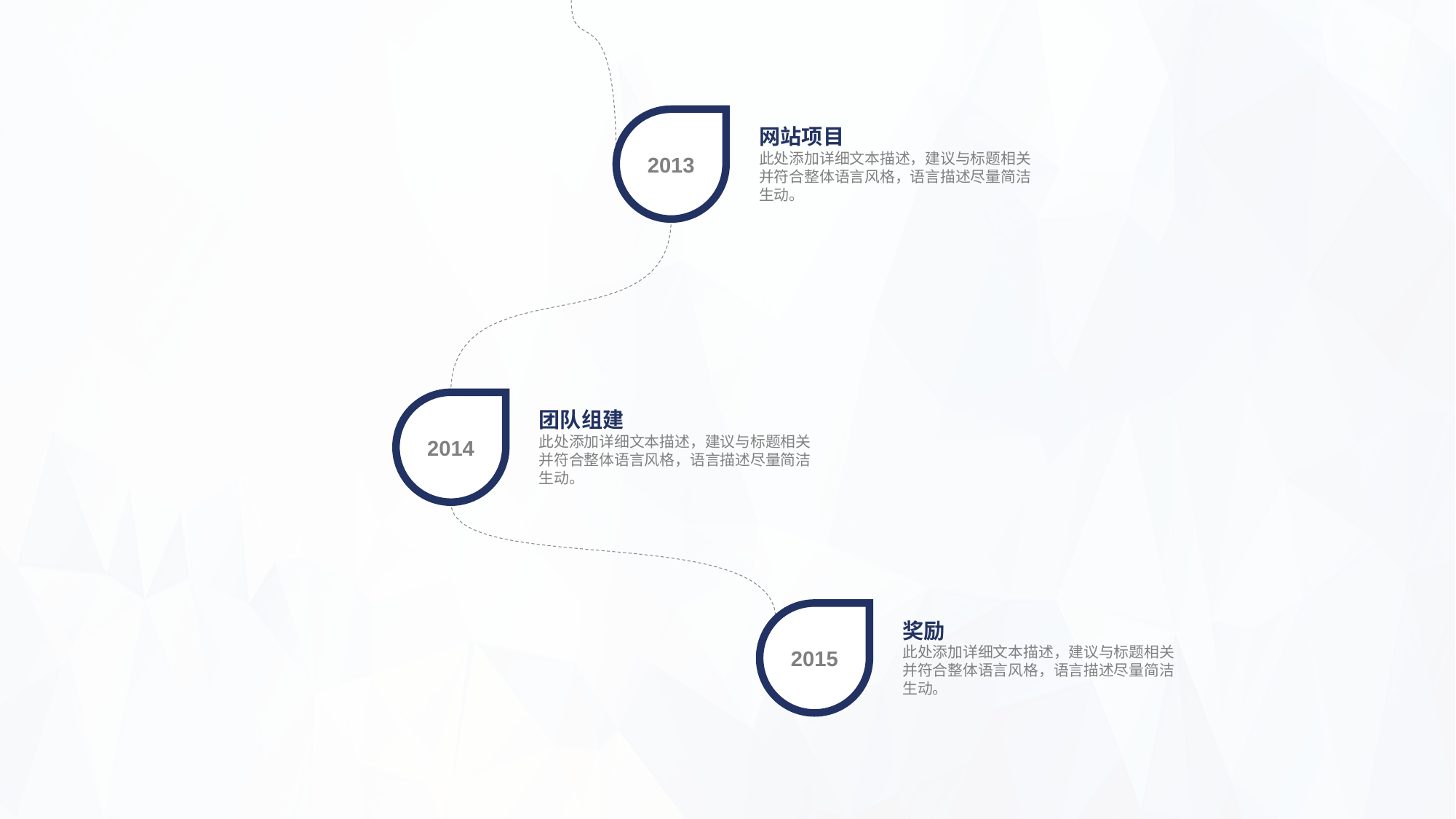

2013
网站项目
此处添加详细文本描述，建议与标题相关并符合整体语言风格，语言描述尽量简洁生动。
2014
团队组建
此处添加详细文本描述，建议与标题相关并符合整体语言风格，语言描述尽量简洁生动。
2015
奖励
此处添加详细文本描述，建议与标题相关并符合整体语言风格，语言描述尽量简洁生动。